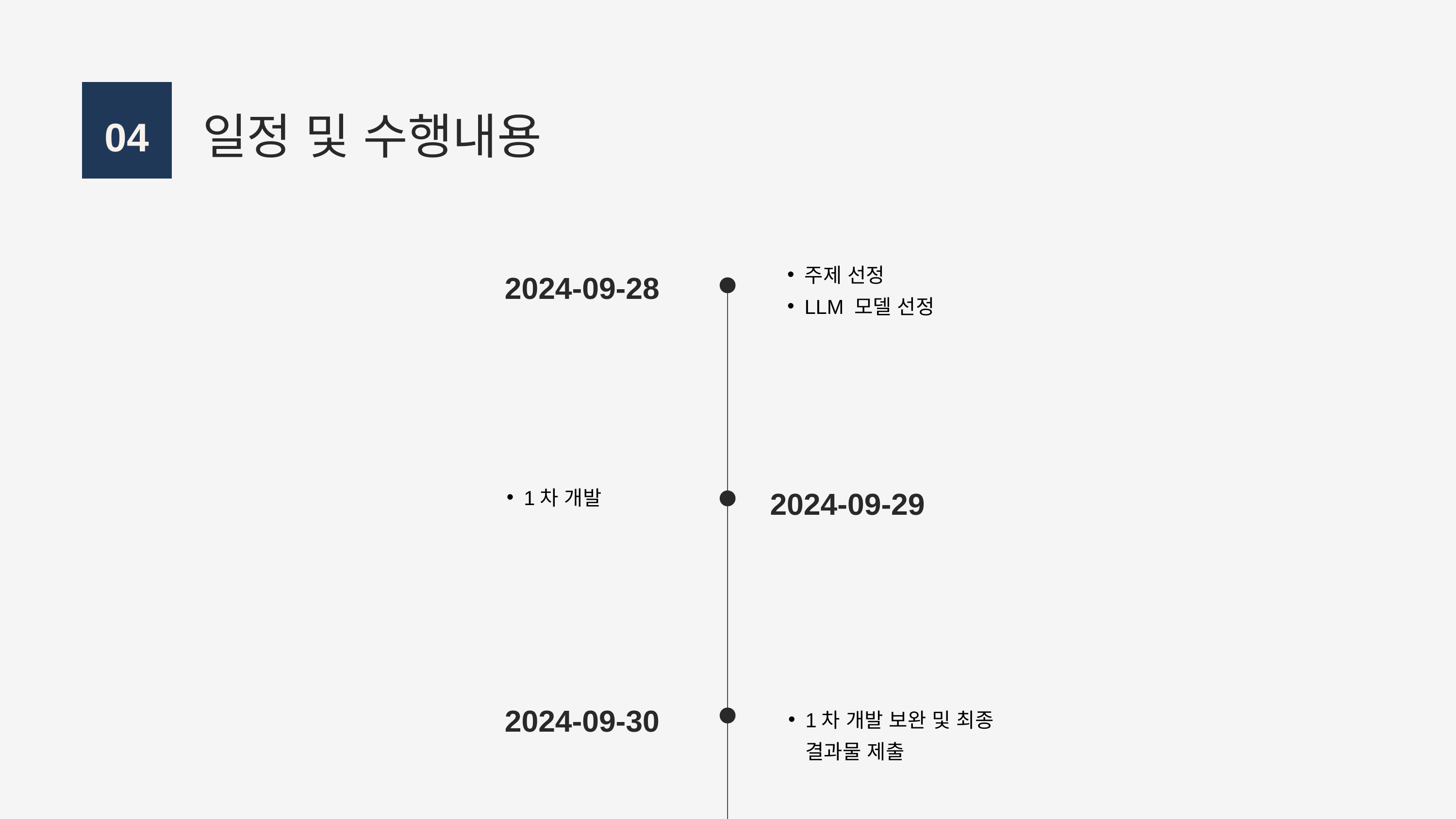

일정 및 수행내용
04
주제 선정
LLM 모델 선정
2024-09-28

2024-09-29
1차 개발

2024-09-30
1차 개발 보완 및 최종 결과물 제출